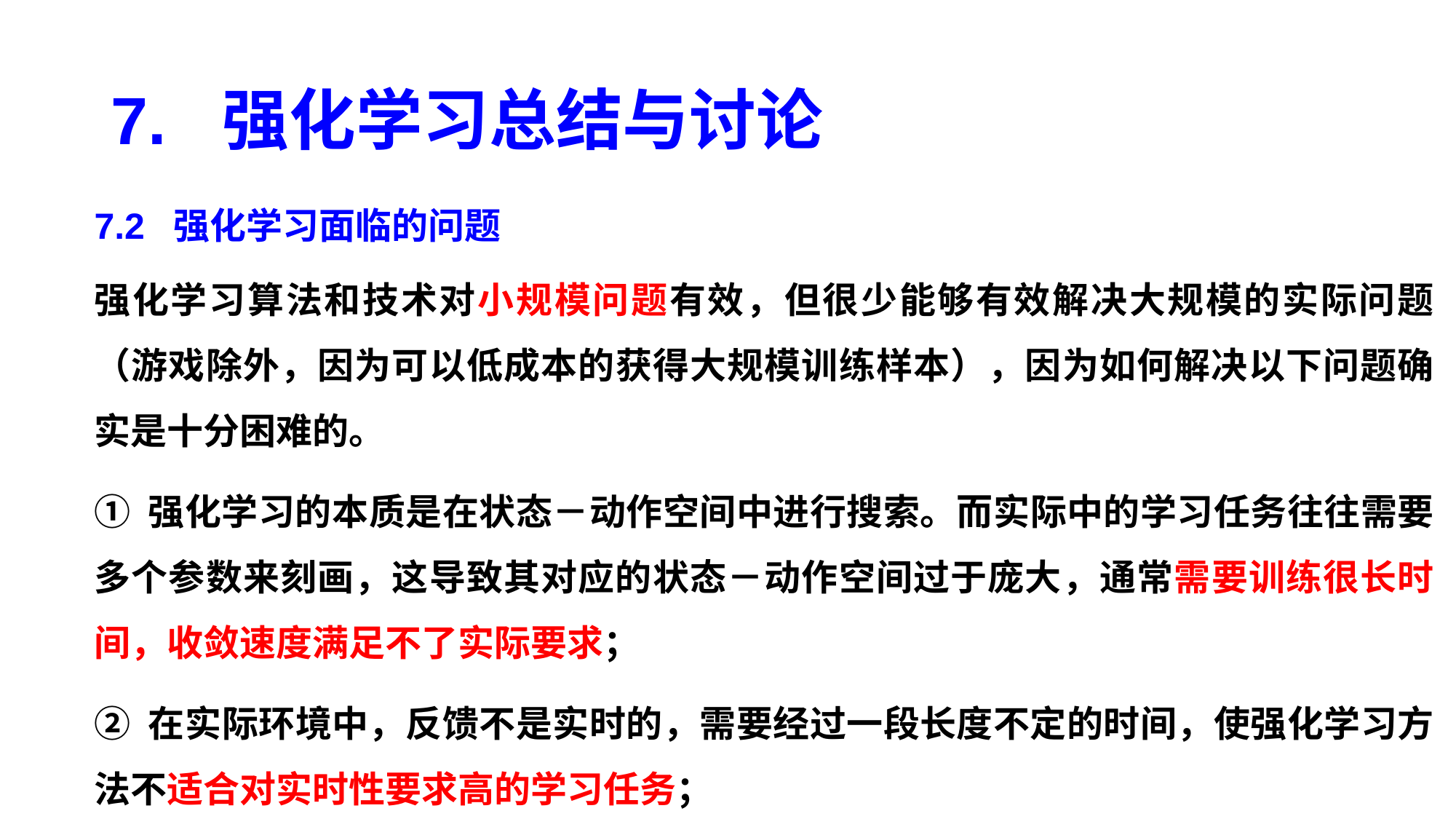

# 7. 强化学习总结与讨论
7.2  强化学习面临的问题
强化学习算法和技术对小规模问题有效，但很少能够有效解决大规模的实际问题（游戏除外，因为可以低成本的获得大规模训练样本），因为如何解决以下问题确实是十分困难的。
① 强化学习的本质是在状态－动作空间中进行搜索。而实际中的学习任务往往需要多个参数来刻画，这导致其对应的状态－动作空间过于庞大，通常需要训练很长时间，收敛速度满足不了实际要求；
② 在实际环境中，反馈不是实时的，需要经过一段长度不定的时间，使强化学习方法不适合对实时性要求高的学习任务；